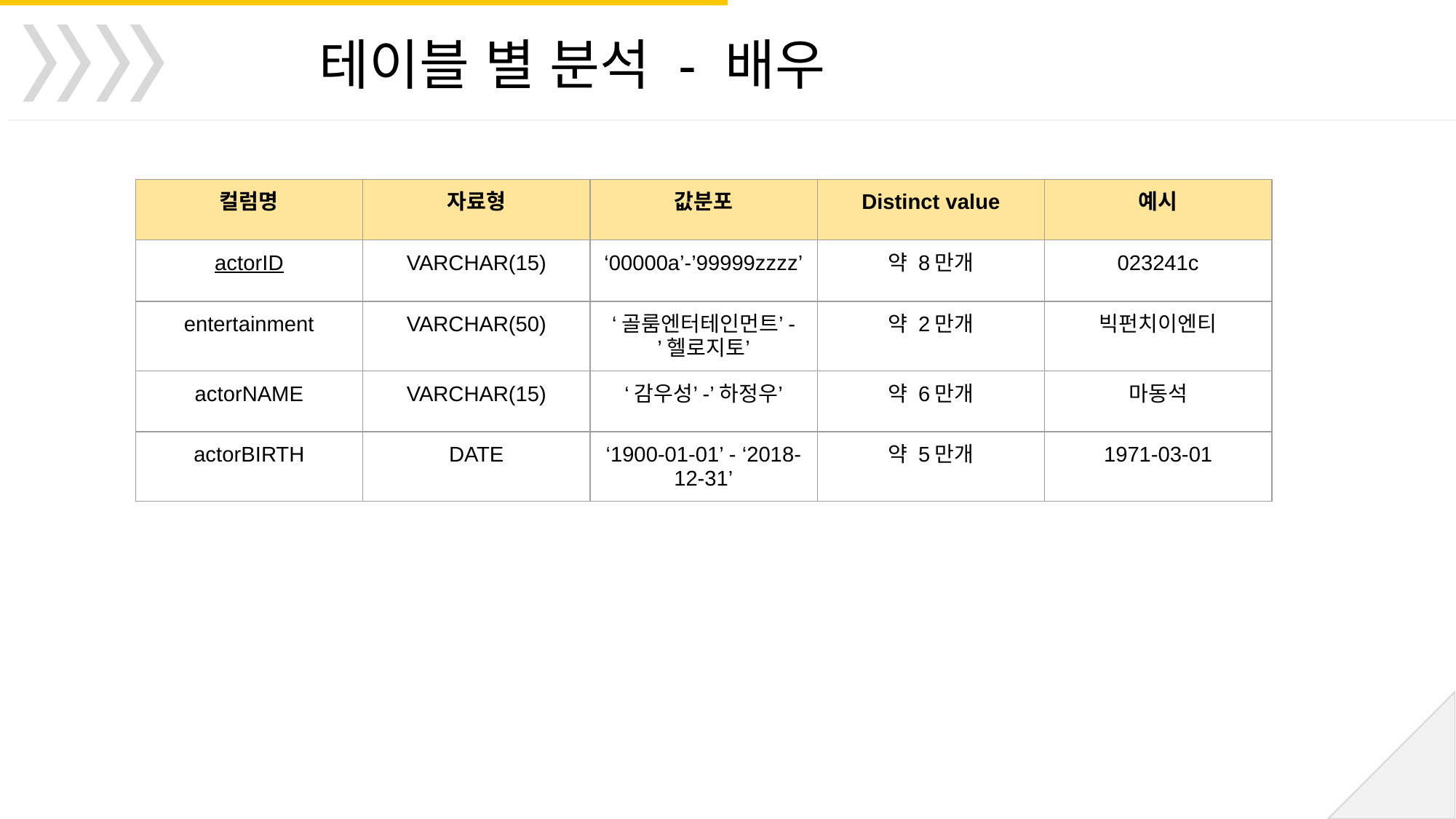

테이블 별 분석 - 배우

| 컬럼명 | 자료형 | 값분포 | Distinct value | 예시 |
| --- | --- | --- | --- | --- |
| actorID | VARCHAR(15) | ‘00000a’-’99999zzzz’ | 약 8만개 | 023241c |
| entertainment | VARCHAR(50) | ‘골룸엔터테인먼트’- ’헬로지토’ | 약 2만개 | 빅펀치이엔티 |
| actorNAME | VARCHAR(15) | ‘감우성’-’하정우’ | 약 6만개 | 마동석 |
| actorBIRTH | DATE | ‘1900-01-01’ - ‘2018-12-31’ | 약 5만개 | 1971-03-01 |